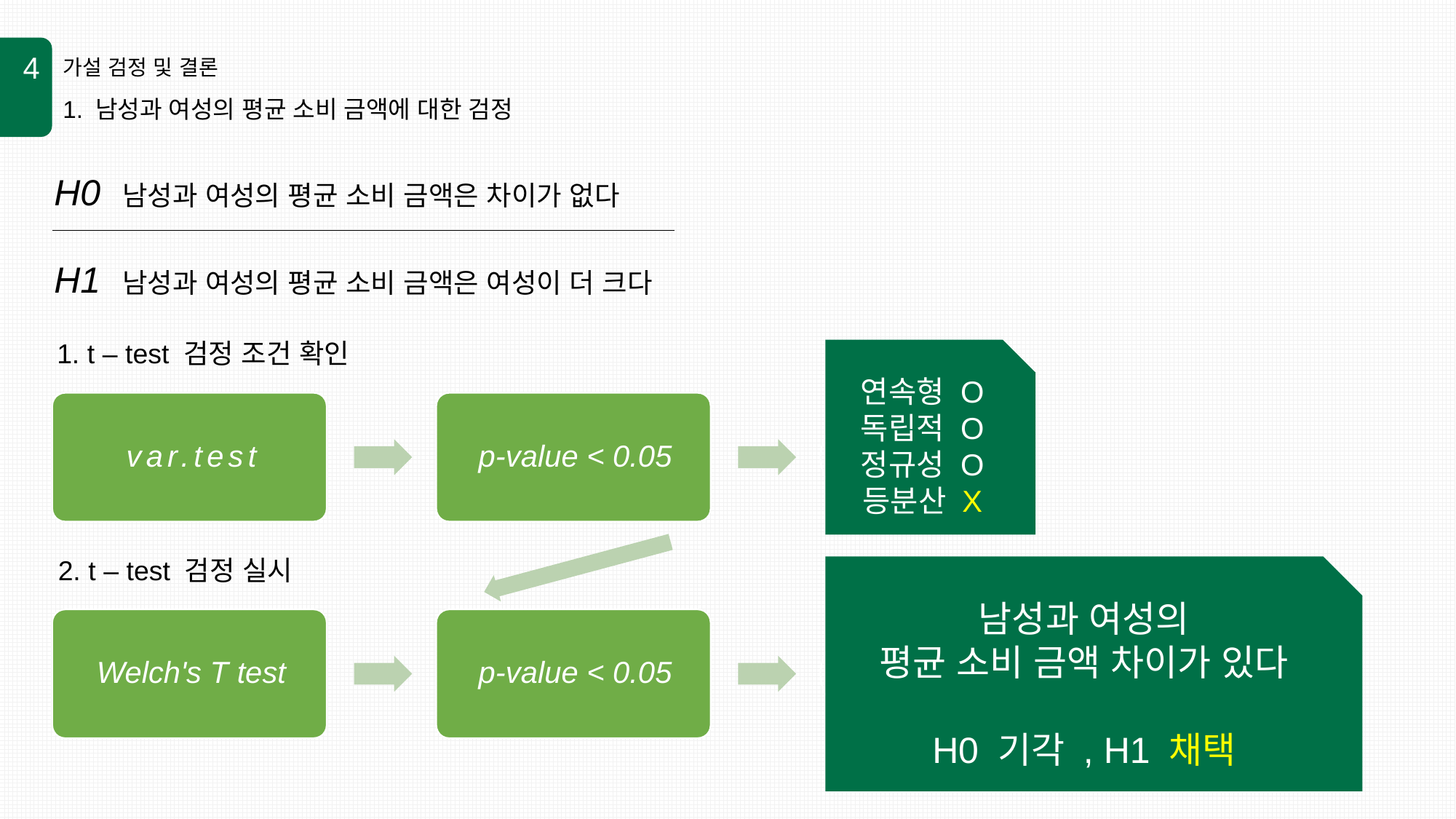

4
가설 검정 및 결론
1. 남성과 여성의 평균 소비 금액에 대한 검정
H0  남성과 여성의 평균 소비 금액은 차이가 없다
H1  남성과 여성의 평균 소비 금액은 여성이 더 크다
var.test

p-value < 0.05

1. t – test 검정 조건 확인
연속형 O
독립적 O
정규성 O
등분산 X
Welch's T test

p-value < 0.05

2. t – test 검정 실시

남성과 여성의
평균 소비 금액 차이가 있다

H0 기각 , H1 채택